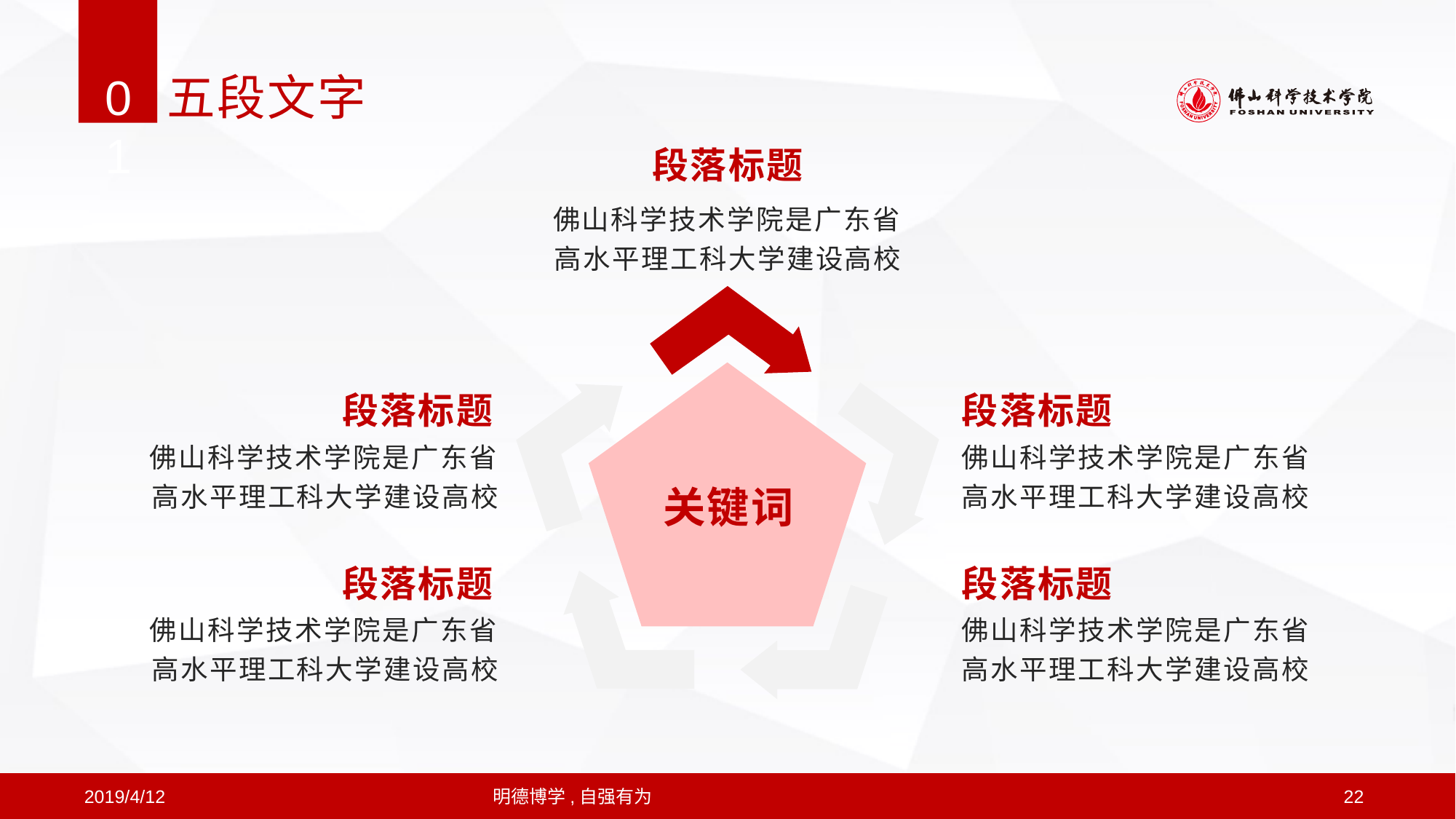

01
五段文字
段落标题
佛山科学技术学院是广东省高水平理工科大学建设高校

段落标题
佛山科学技术学院是广东省高水平理工科大学建设高校
段落标题
佛山科学技术学院是广东省高水平理工科大学建设高校
关键词
段落标题
佛山科学技术学院是广东省高水平理工科大学建设高校
段落标题
佛山科学技术学院是广东省高水平理工科大学建设高校
2019/4/12
明德博学,自强有为
22